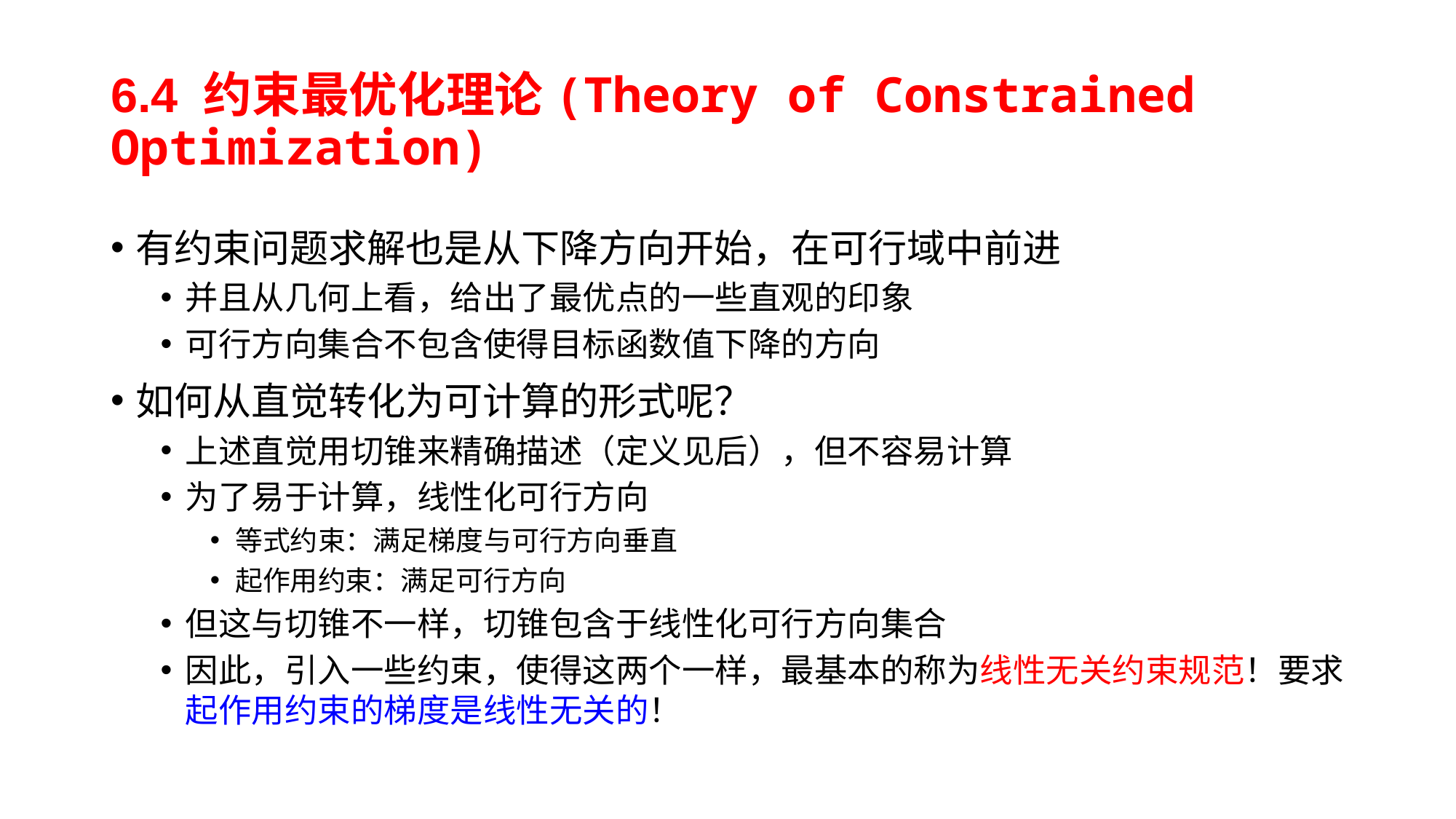

# 6.4 约束最优化理论(Theory of Constrained Optimization)
有约束问题求解也是从下降方向开始，在可行域中前进
并且从几何上看，给出了最优点的一些直观的印象
可行方向集合不包含使得目标函数值下降的方向
如何从直觉转化为可计算的形式呢？
上述直觉用切锥来精确描述（定义见后），但不容易计算
为了易于计算，线性化可行方向
等式约束：满足梯度与可行方向垂直
起作用约束：满足可行方向
但这与切锥不一样，切锥包含于线性化可行方向集合
因此，引入一些约束，使得这两个一样，最基本的称为线性无关约束规范！要求起作用约束的梯度是线性无关的！